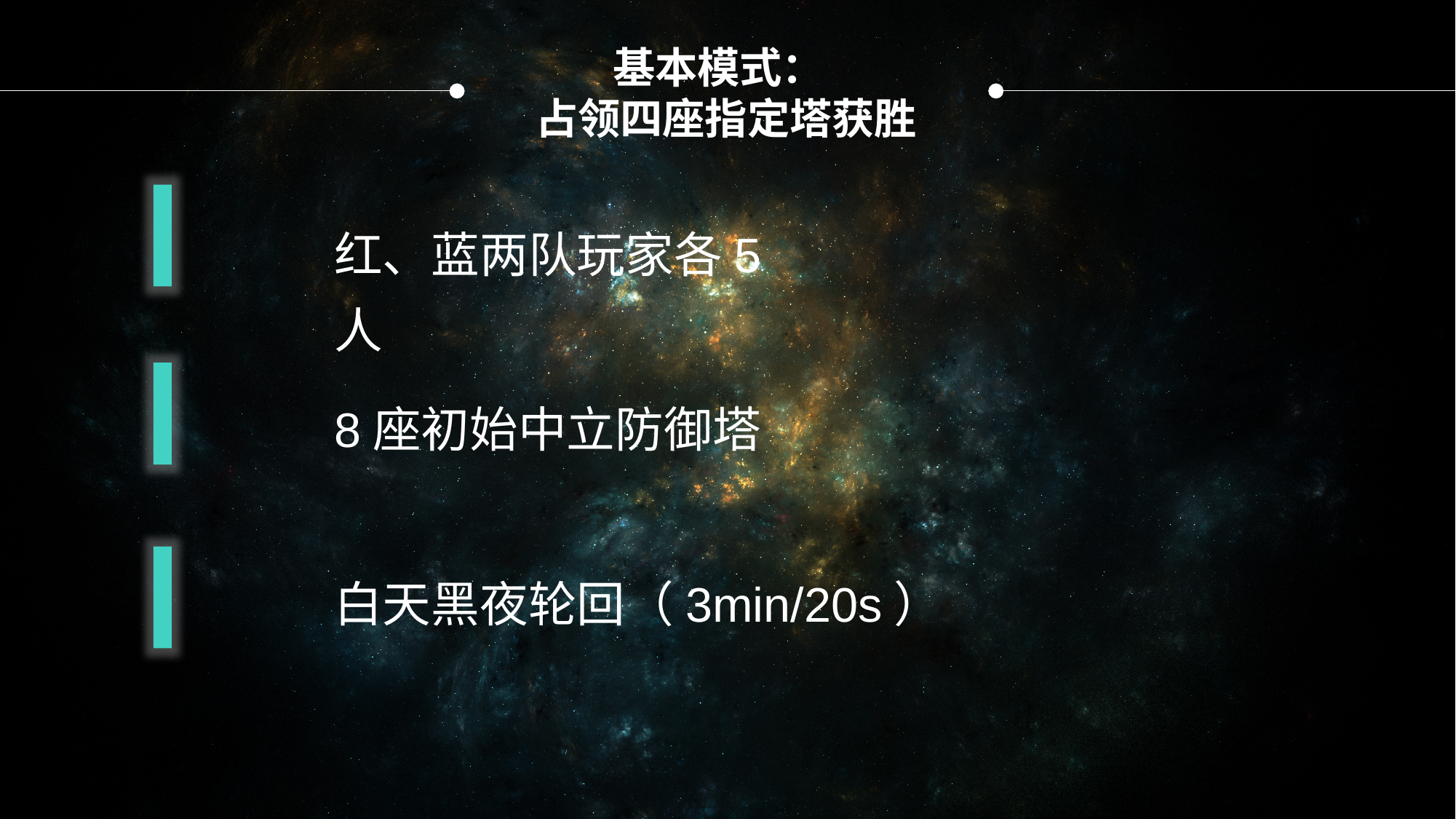

基本模式：
  占领四座指定塔获胜

红、蓝两队玩家各5人

8座初始中立防御塔

白天黑夜轮回（3min/20s）